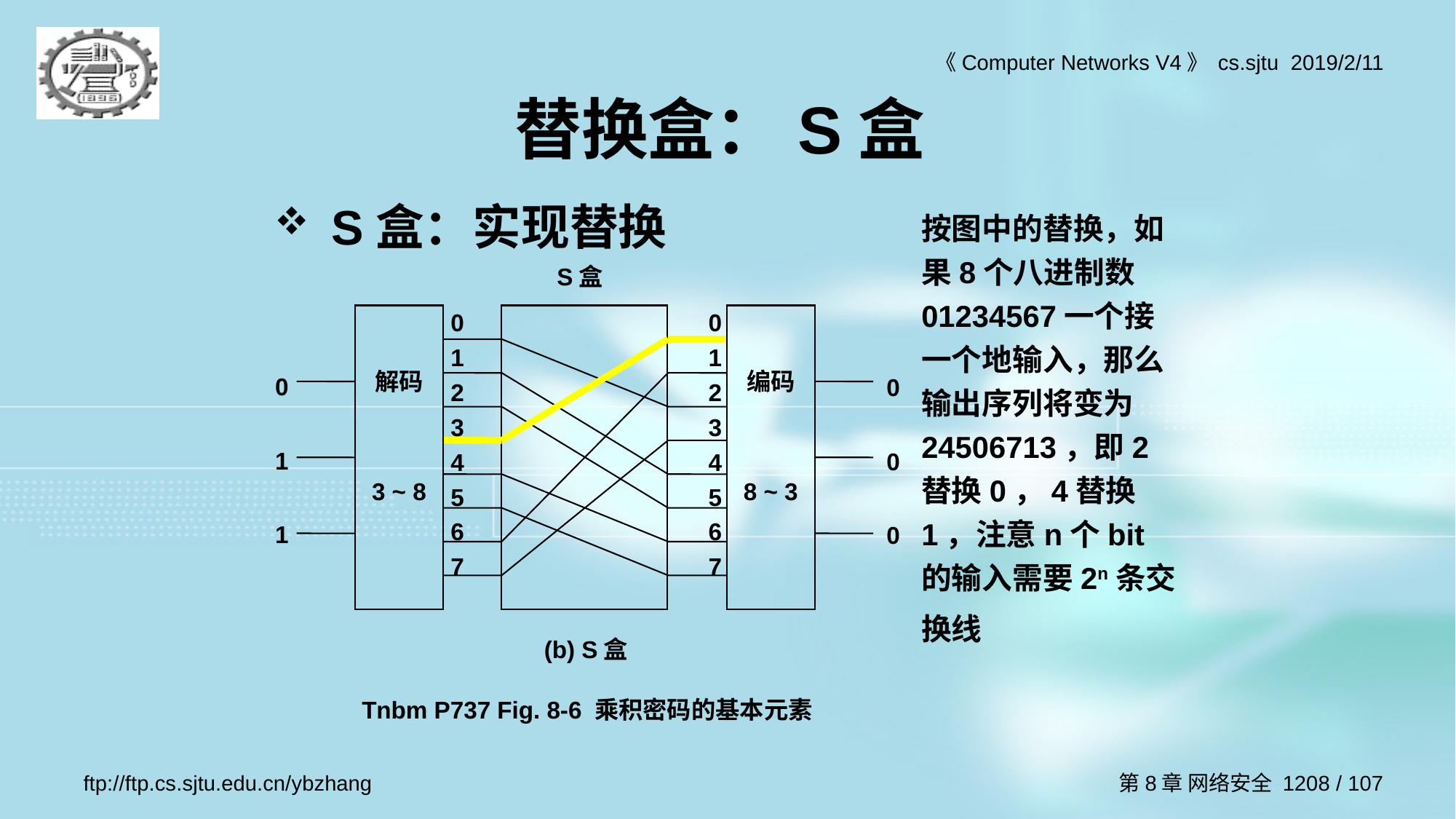

# 替换盒：S盒
S盒：实现替换
按图中的替换，如果8个八进制数01234567一个接一个地输入，那么输出序列将变为24506713，即2替换0，4替换1，注意n个bit的输入需要2n条交换线
S盒
01234567
01234567

解码

3 ~ 8

编码

8 ~ 3

0
    1
    1

0
    0
    0

(b) S盒
Tnbm P737 Fig. 8-6 乘积密码的基本元素